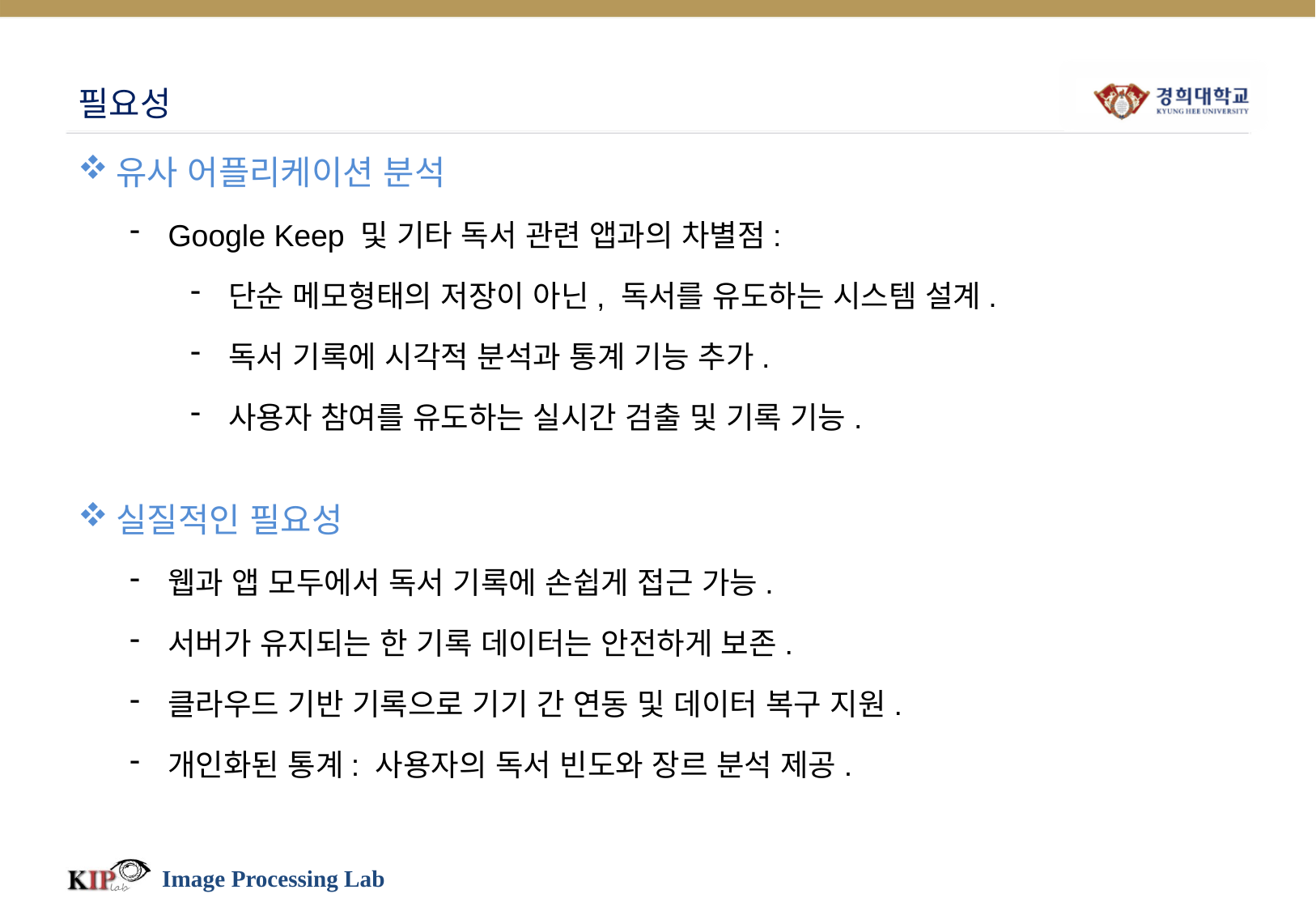

# 필요성
유사 어플리케이션 분석
Google Keep 및 기타 독서 관련 앱과의 차별점:
단순 메모형태의 저장이 아닌, 독서를 유도하는 시스템 설계.
독서 기록에 시각적 분석과 통계 기능 추가.
사용자 참여를 유도하는 실시간 검출 및 기록 기능.
실질적인 필요성
웹과 앱 모두에서 독서 기록에 손쉽게 접근 가능.
서버가 유지되는 한 기록 데이터는 안전하게 보존.
클라우드 기반 기록으로 기기 간 연동 및 데이터 복구 지원.
개인화된 통계: 사용자의 독서 빈도와 장르 분석 제공.

Image Processing Lab